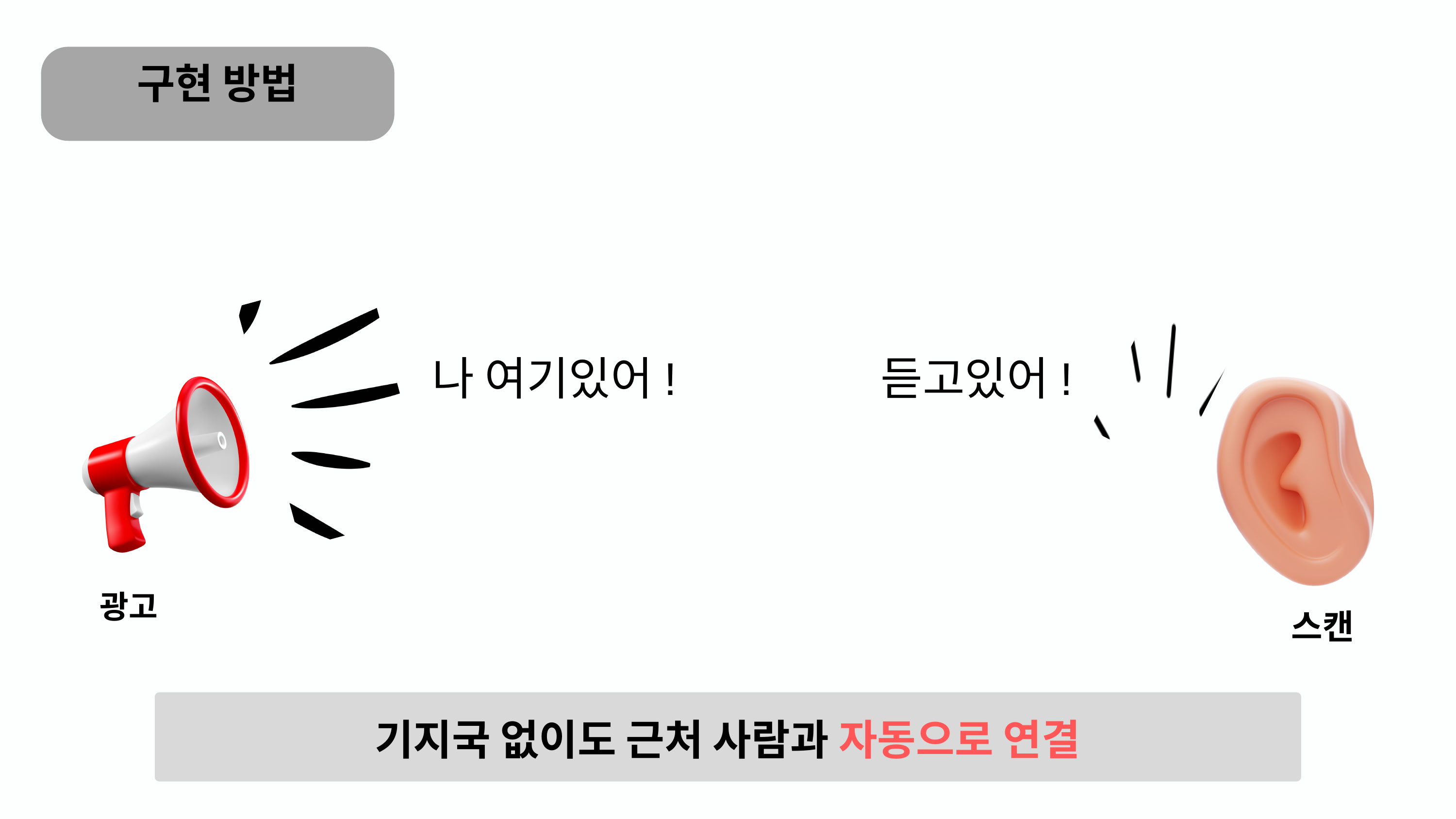

구현 방법

나 여기있어!
듣고있어!

광고

스캔

기지국 없이도 근처 사람과 자동으로 연결